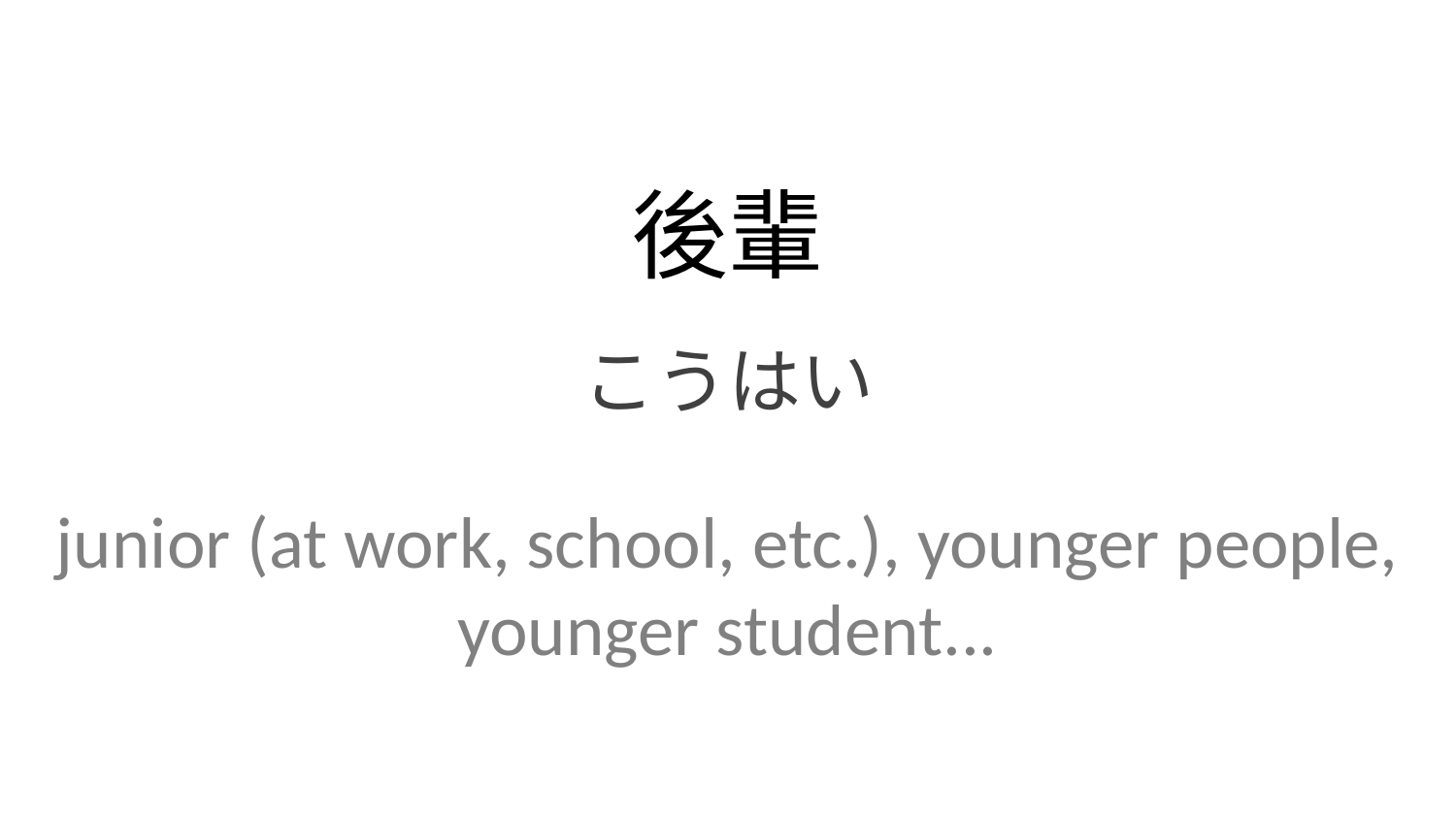

後輩

こうはい
junior (at work, school, etc.), younger people, younger student...